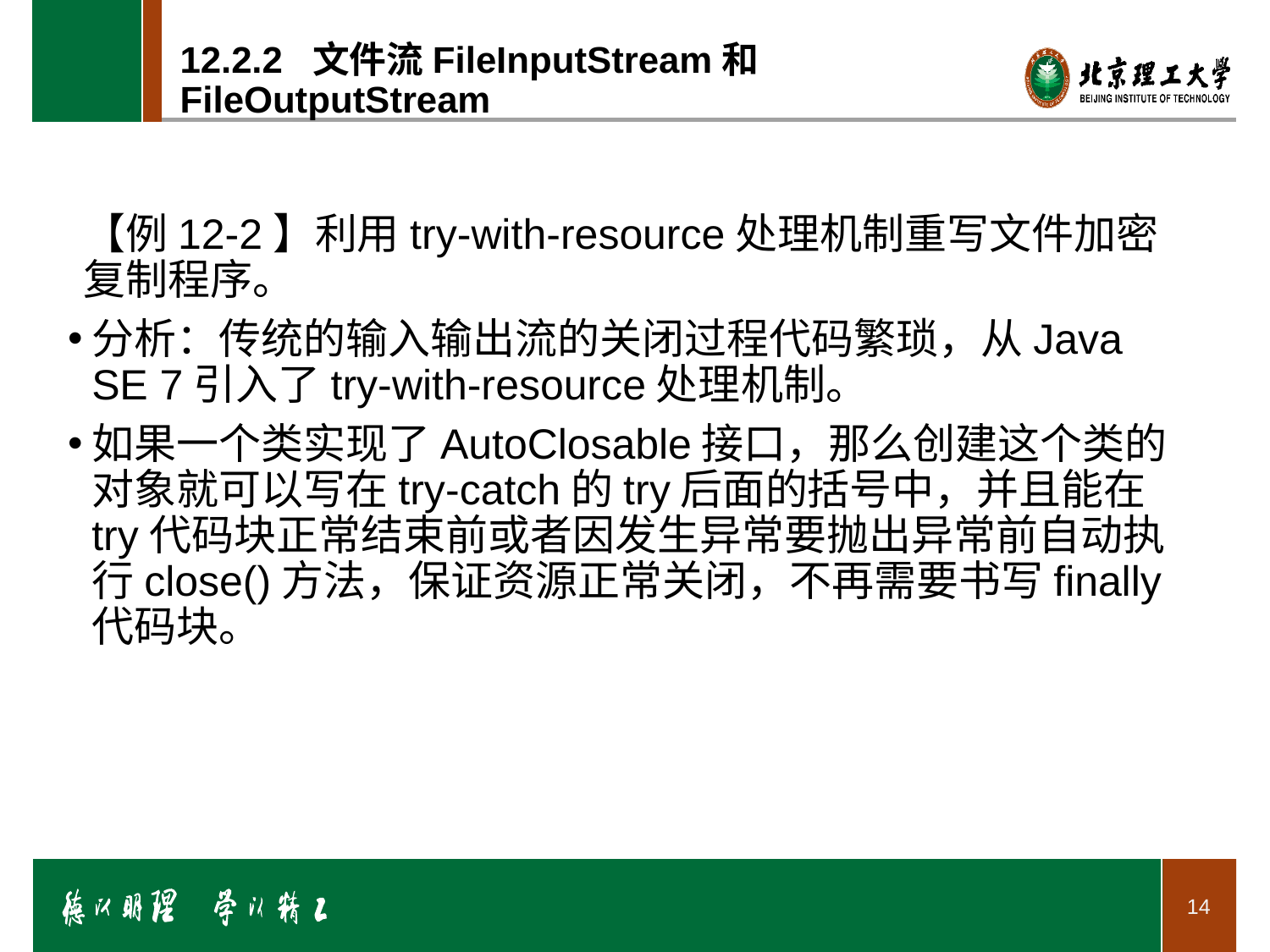

# 12.2.2  文件流FileInputStream和FileOutputStream
【例12-2】利用try-with-resource处理机制重写文件加密复制程序。
分析：传统的输入输出流的关闭过程代码繁琐，从Java SE 7引入了try-with-resource处理机制。
如果一个类实现了AutoClosable接口，那么创建这个类的对象就可以写在try-catch的try后面的括号中，并且能在try代码块正常结束前或者因发生异常要抛出异常前自动执行close()方法，保证资源正常关闭，不再需要书写finally代码块。